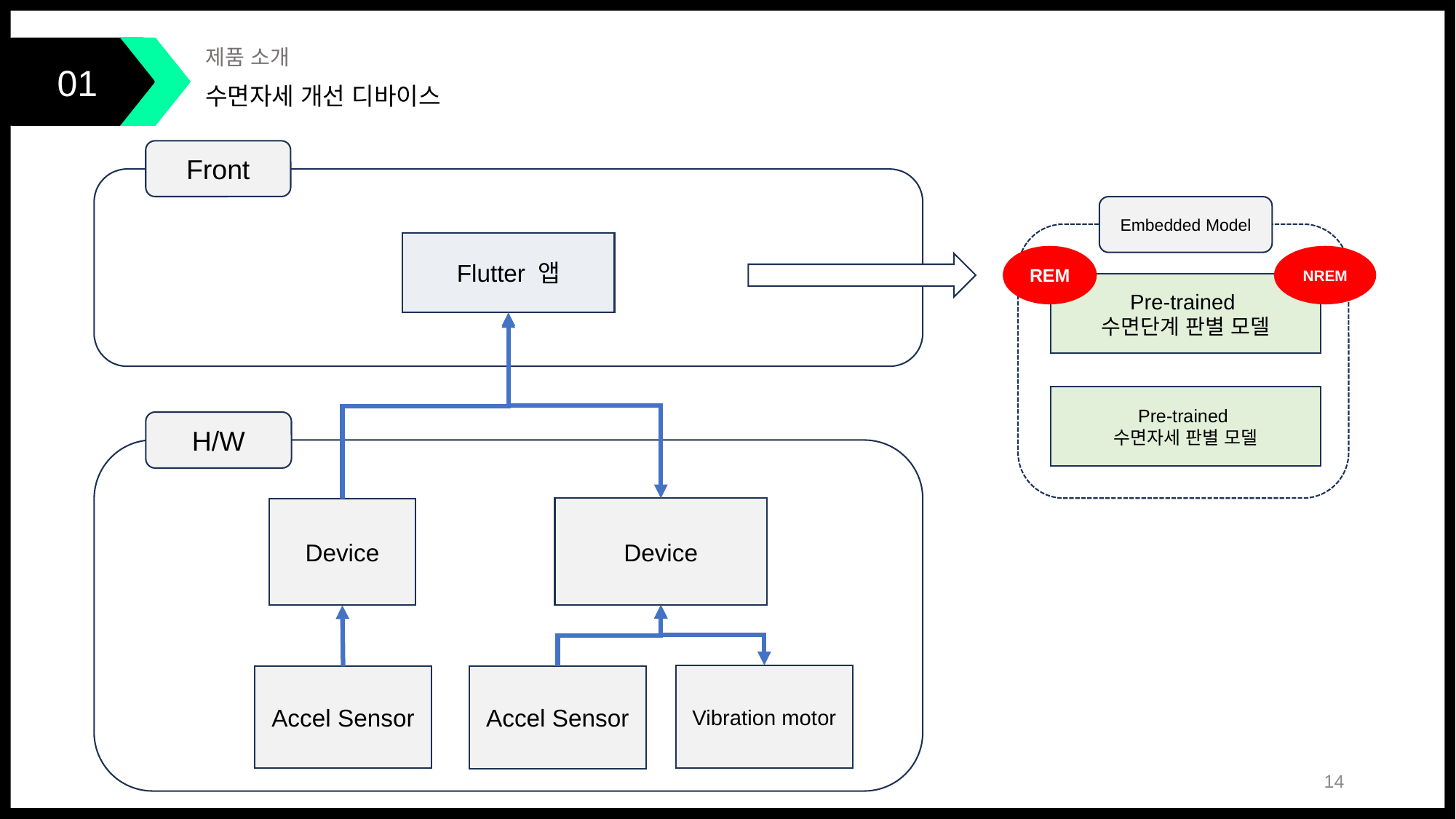

01
제품 소개
수면자세 개선 디바이스
Front

Embedded Model

Flutter 앱
REM
NREM

Pre-trained
수면단계 판별 모델
Pre-trained
수면자세 판별 모델
H/W

Device
Device
Vibration motor
Accel Sensor
Accel Sensor
14